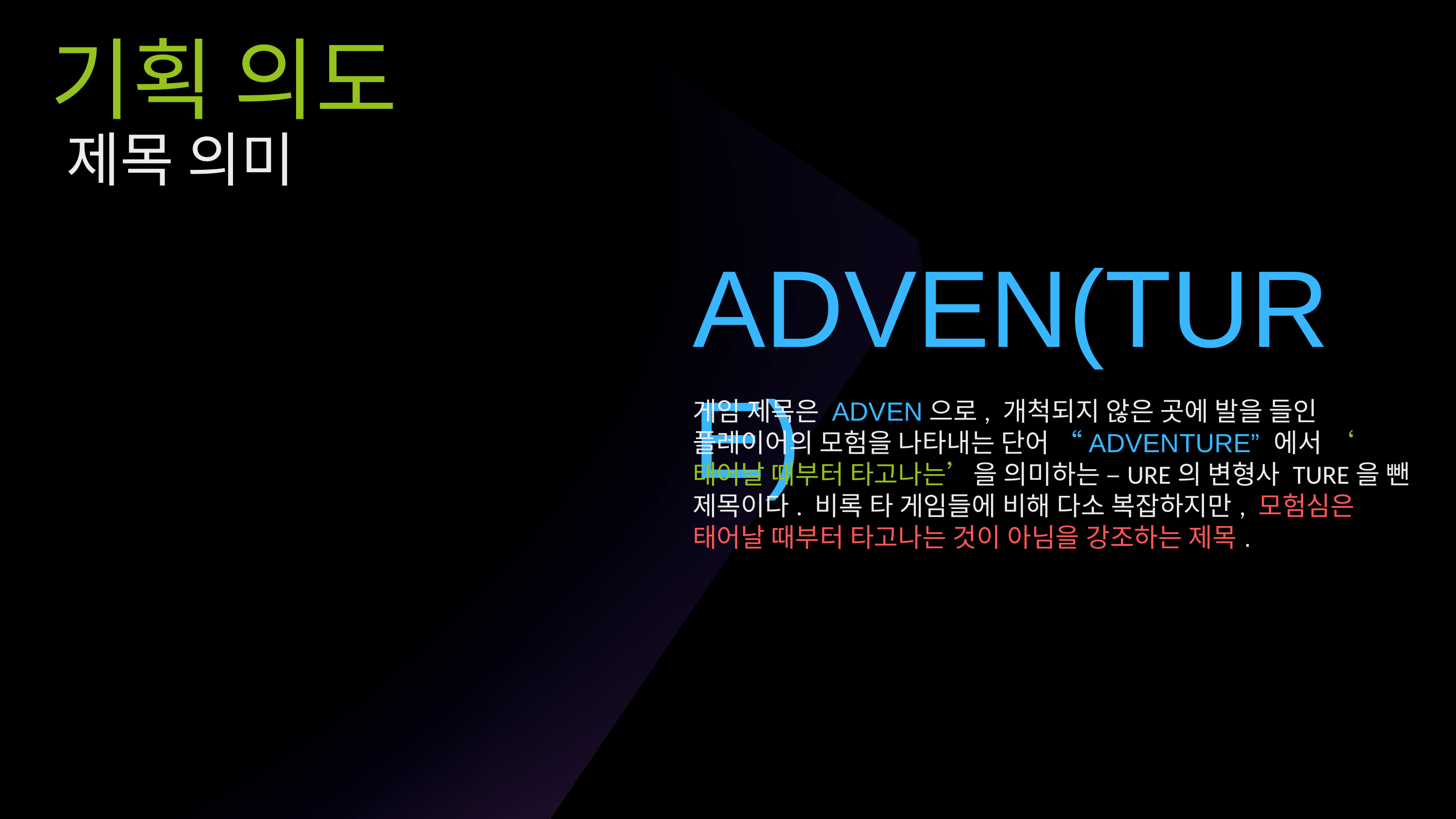

기획 의도
제목 의미
ADVEN(TURE)
게임 제목은 ADVEN으로, 개척되지 않은 곳에 발을 들인 플레이어의 모험을 나타내는 단어 “ADVENTURE” 에서 ‘태어날 때부터 타고나는’을 의미하는 –URE의 변형사 TURE을 뺀 제목이다. 비록 타 게임들에 비해 다소 복잡하지만, 모험심은 태어날 때부터 타고나는 것이 아님을 강조하는 제목.